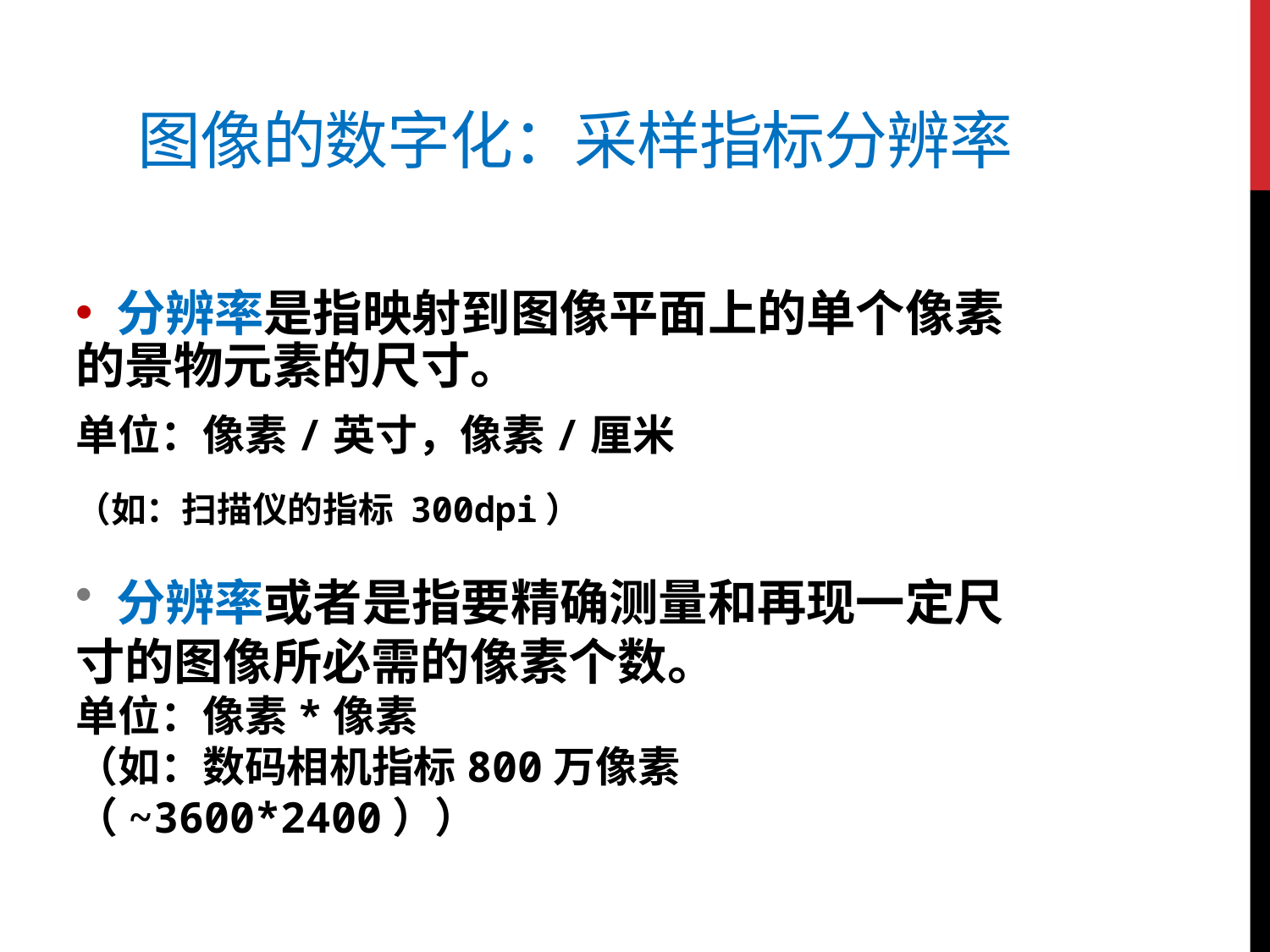

# 图像的数字化：采样指标分辨率

 分辨率是指映射到图像平面上的单个像素的景物元素的尺寸。
单位：像素/英寸，像素/厘米
（如：扫描仪的指标 300dpi）
 分辨率或者是指要精确测量和再现一定尺寸的图像所必需的像素个数。
单位：像素*像素
（如：数码相机指标800万像素（~3600*2400））